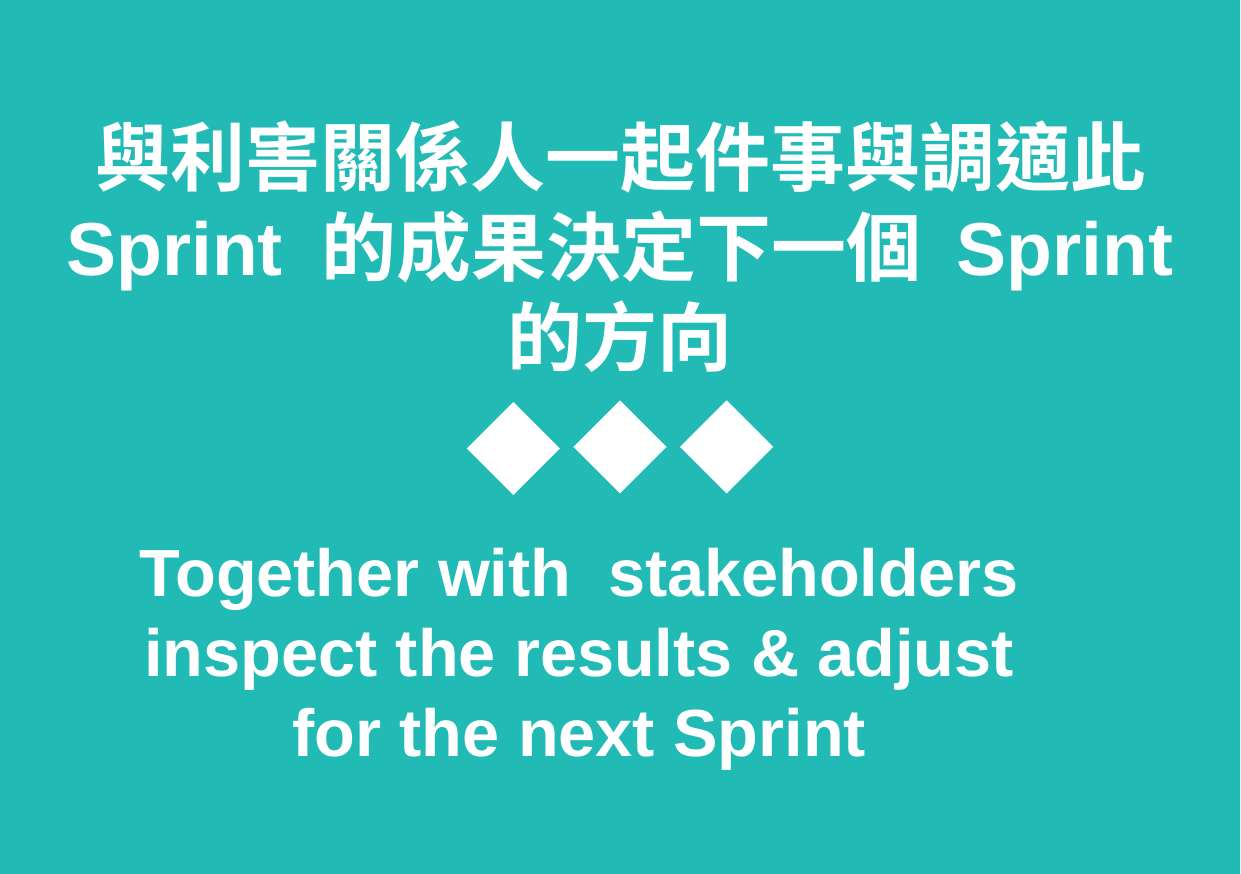

與利害關係人一起件事與調適此 Sprint 的成果決定下一個 Sprint 的方向

Together with  stakeholders inspect the results & adjust for the next Sprint